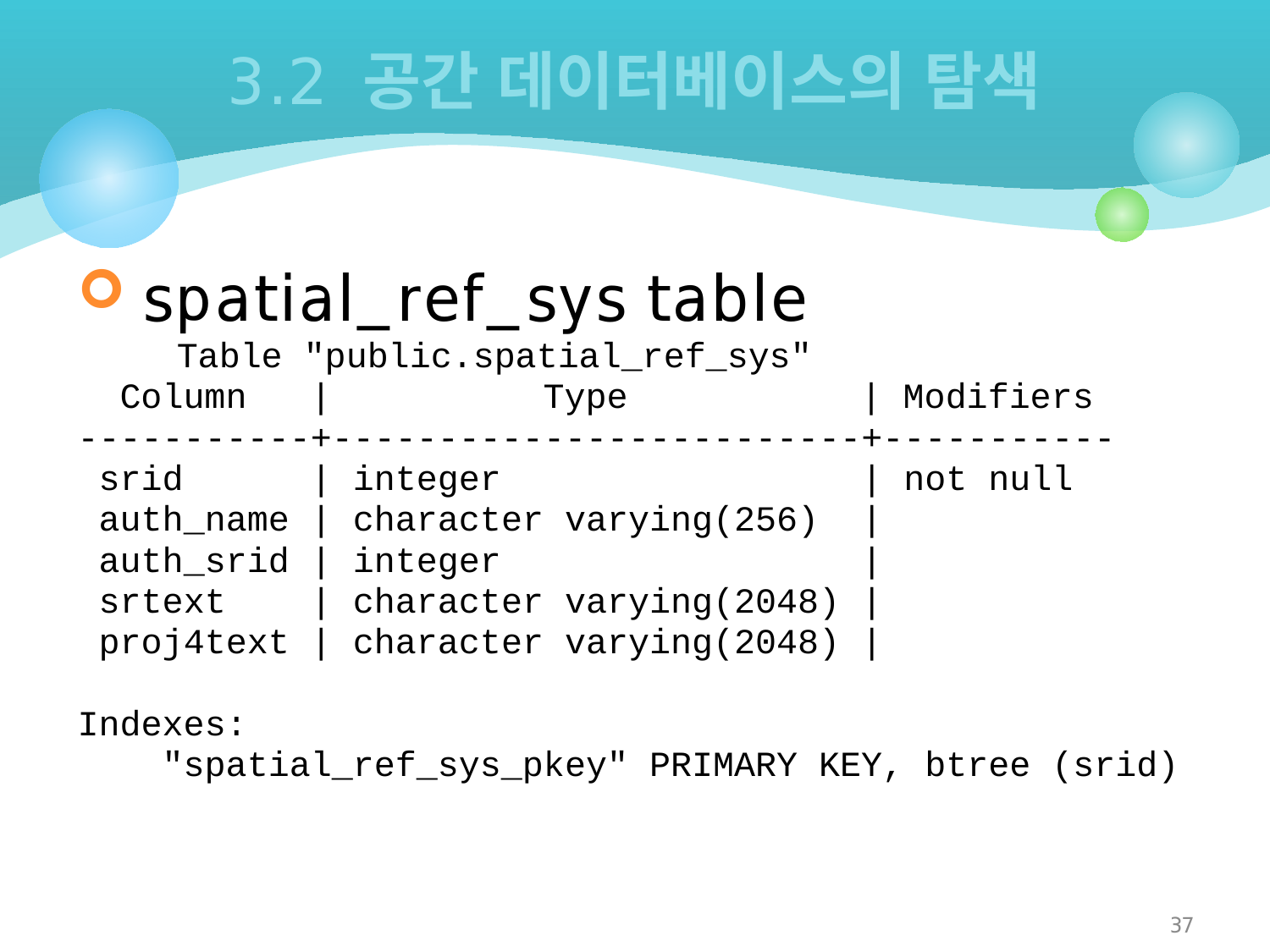

# 3.2 공간 데이터베이스의 탐색
 spatial_ref_sys table
         Table "public.spatial_ref_sys"
  Column   |          Type           | Modifiers
-----------+-------------------------+-----------
 srid      | integer                 | not null
 auth_name | character varying(256)  |
 auth_srid | integer                 |
 srtext    | character varying(2048) |
 proj4text | character varying(2048) |

Indexes:
    "spatial_ref_sys_pkey" PRIMARY KEY, btree (srid)
37